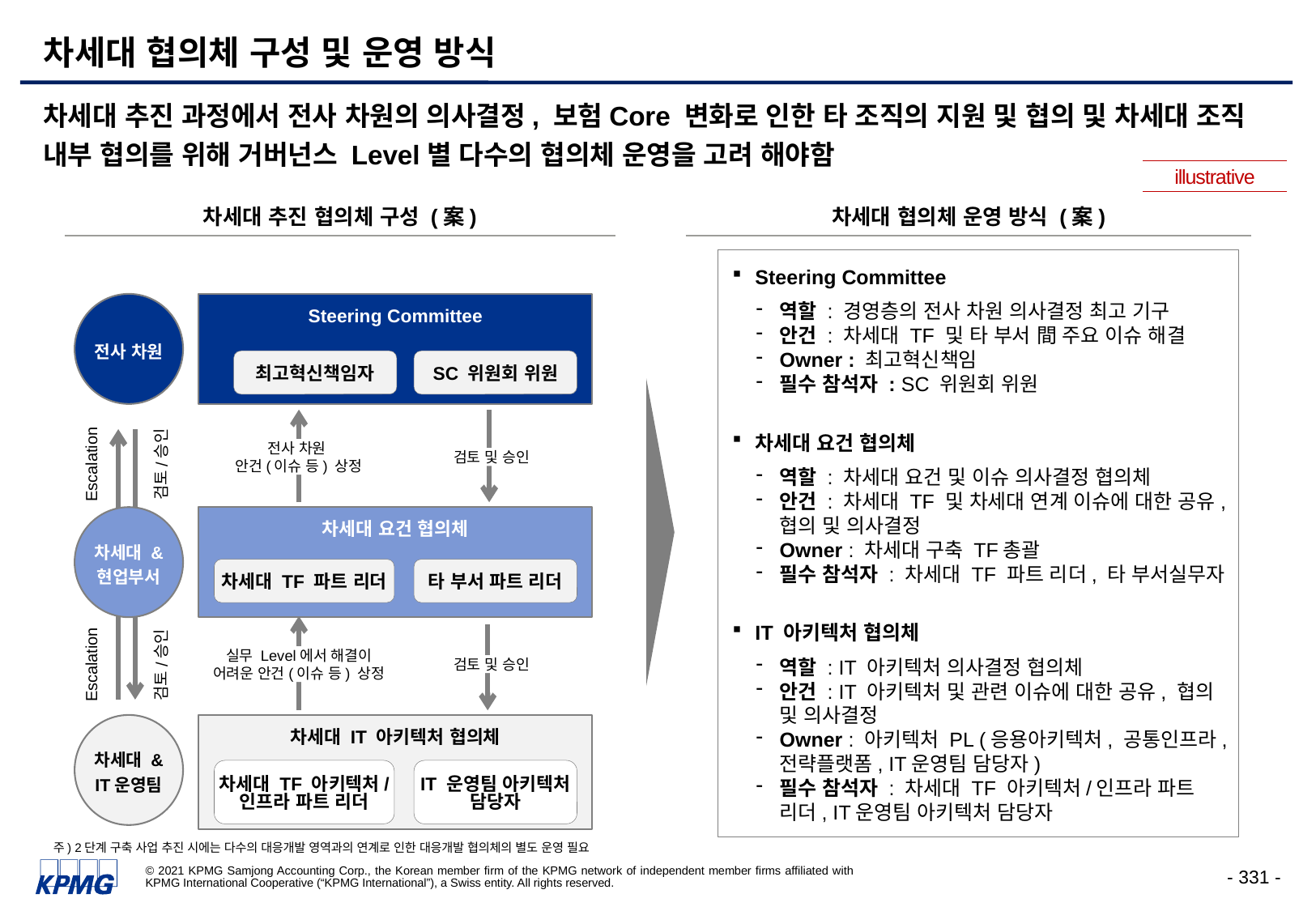

# 차세대 협의체 구성 및 운영 방식
차세대 추진 과정에서 전사 차원의 의사결정, 보험Core 변화로 인한 타 조직의 지원 및 협의 및 차세대 조직 내부 협의를 위해 거버넌스 Level별 다수의 협의체 운영을 고려 해야함

illustrative
차세대 추진 협의체 구성 (案)
차세대 협의체 운영 방식 (案)
Steering Committee
역할 : 경영층의 전사 차원 의사결정 최고 기구
안건 : 차세대 TF 및 타 부서 間 주요 이슈 해결
Owner : 최고혁신책임
필수 참석자 : SC 위원회 위원

차세대 요건 협의체
역할 : 차세대 요건 및 이슈 의사결정 협의체
안건 : 차세대 TF 및 차세대 연계 이슈에 대한 공유, 협의 및 의사결정
Owner : 차세대 구축 TF총괄
필수 참석자 : 차세대 TF 파트 리더, 타 부서실무자

IT 아키텍처 협의체
역할 : IT 아키텍처 의사결정 협의체
안건 : IT 아키텍처 및 관련 이슈에 대한 공유, 협의 및 의사결정
Owner : 아키텍처 PL (응용아키텍처, 공통인프라, 전략플랫폼, IT운영팀 담당자)
필수 참석자 : 차세대 TF 아키텍처/인프라 파트 리더, IT운영팀 아키텍처 담당자

전사 차원
Steering Committee
최고혁신책임자
SC 위원회 위원

Escalation
검토/승인
전사 차원
안건(이슈 등) 상정
검토 및 승인
차세대 & 현업부서
차세대 요건 협의체
차세대 TF 파트 리더
타 부서 파트 리더
Escalation
검토/승인
실무 Level에서 해결이
어려운 안건(이슈 등) 상정
검토 및 승인
차세대 IT 아키텍처 협의체
차세대 & IT운영팀
차세대 TF 아키텍처/ 인프라 파트 리더
IT 운영팀 아키텍처 담당자
주) 2단계 구축 사업 추진 시에는 다수의 대응개발 영역과의 연계로 인한 대응개발 협의체의 별도 운영 필요